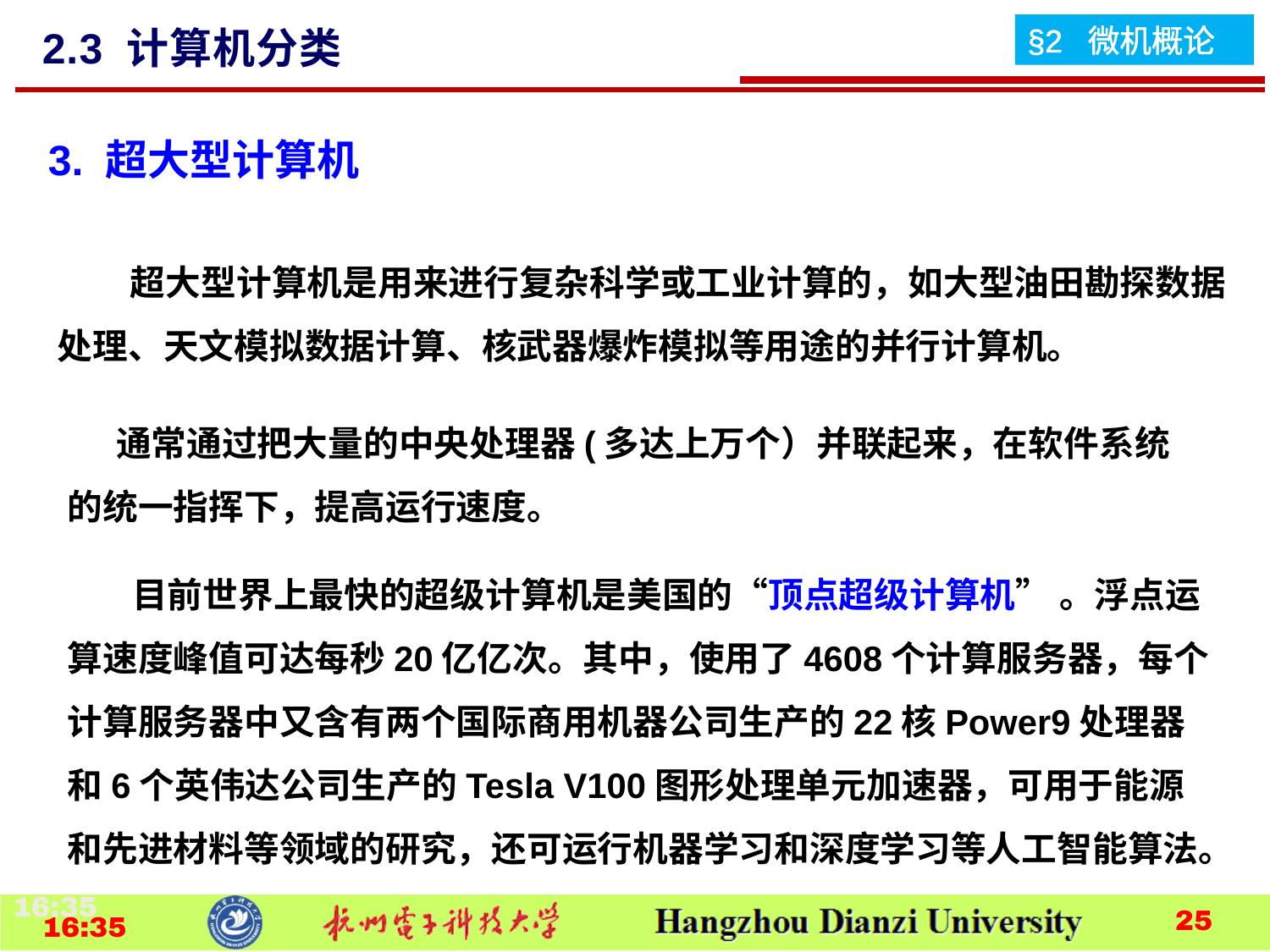

2.3 计算机分类
3. 超大型计算机
        超大型计算机是用来进行复杂科学或工业计算的，如大型油田勘探数据处理、天文模拟数据计算、核武器爆炸模拟等用途的并行计算机。
     通常通过把大量的中央处理器(多达上万个）并联起来，在软件系统的统一指挥下，提高运行速度。
       目前世界上最快的超级计算机是美国的“顶点超级计算机” 。浮点运算速度峰值可达每秒20亿亿次。其中，使用了4608个计算服务器，每个计算服务器中又含有两个国际商用机器公司生产的22核Power9处理器和6个英伟达公司生产的Tesla V100图形处理单元加速器，可用于能源和先进材料等领域的研究，还可运行机器学习和深度学习等人工智能算法。
16:35